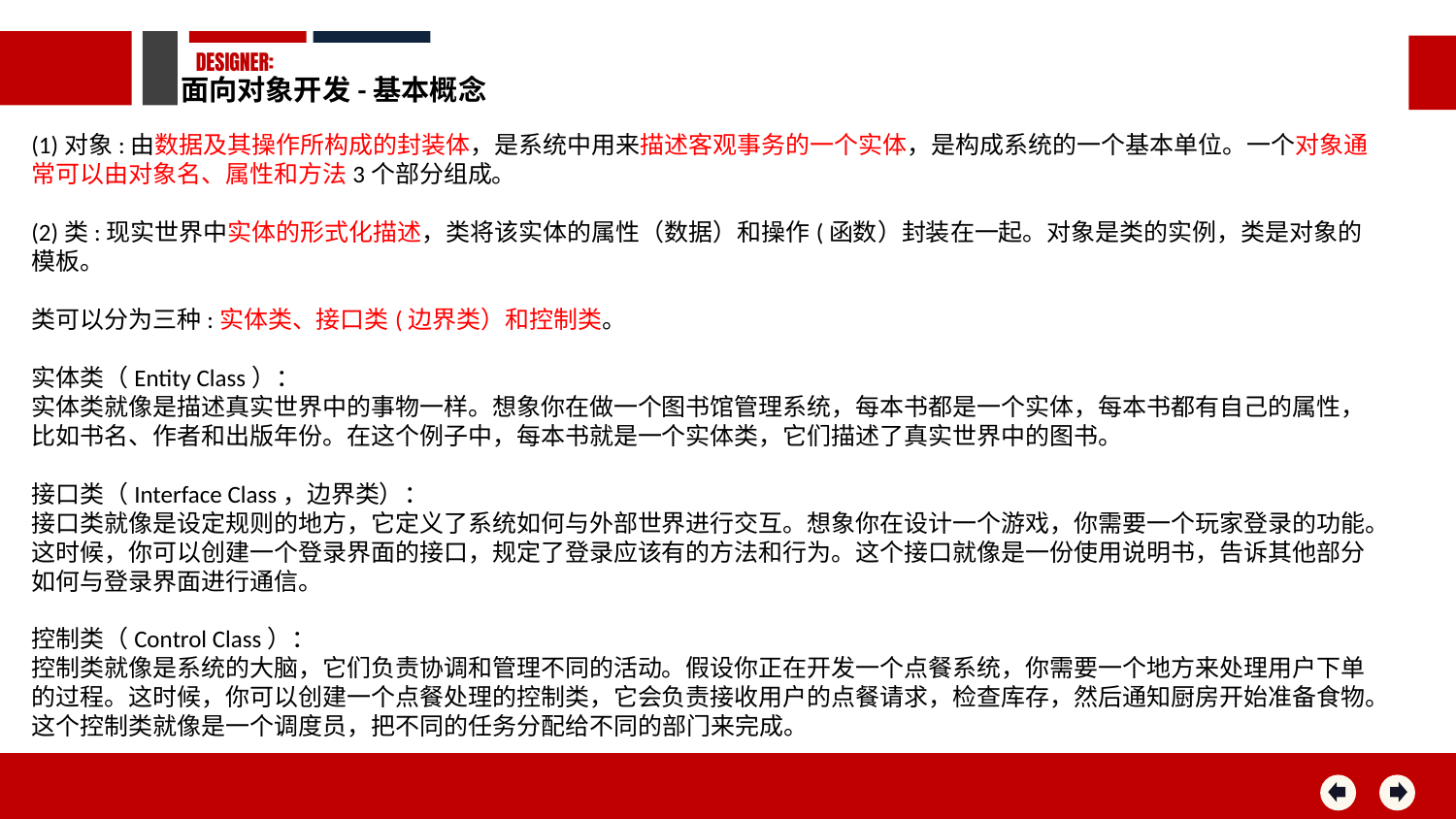

DESIGNER:
面向对象开发-基本概念
(1)对象:由数据及其操作所构成的封装体，是系统中用来描述客观事务的一个实体，是构成系统的一个基本单位。一个对象通常可以由对象名、属性和方法3个部分组成。

(2)类:现实世界中实体的形式化描述，类将该实体的属性（数据）和操作(函数）封装在一起。对象是类的实例，类是对象的模板。

类可以分为三种:实体类、接口类(边界类）和控制类。

实体类（Entity Class）：
实体类就像是描述真实世界中的事物一样。想象你在做一个图书馆管理系统，每本书都是一个实体，每本书都有自己的属性，比如书名、作者和出版年份。在这个例子中，每本书就是一个实体类，它们描述了真实世界中的图书。

接口类（Interface Class，边界类）：
接口类就像是设定规则的地方，它定义了系统如何与外部世界进行交互。想象你在设计一个游戏，你需要一个玩家登录的功能。这时候，你可以创建一个登录界面的接口，规定了登录应该有的方法和行为。这个接口就像是一份使用说明书，告诉其他部分如何与登录界面进行通信。

控制类（Control Class）：
控制类就像是系统的大脑，它们负责协调和管理不同的活动。假设你正在开发一个点餐系统，你需要一个地方来处理用户下单的过程。这时候，你可以创建一个点餐处理的控制类，它会负责接收用户的点餐请求，检查库存，然后通知厨房开始准备食物。这个控制类就像是一个调度员，把不同的任务分配给不同的部门来完成。